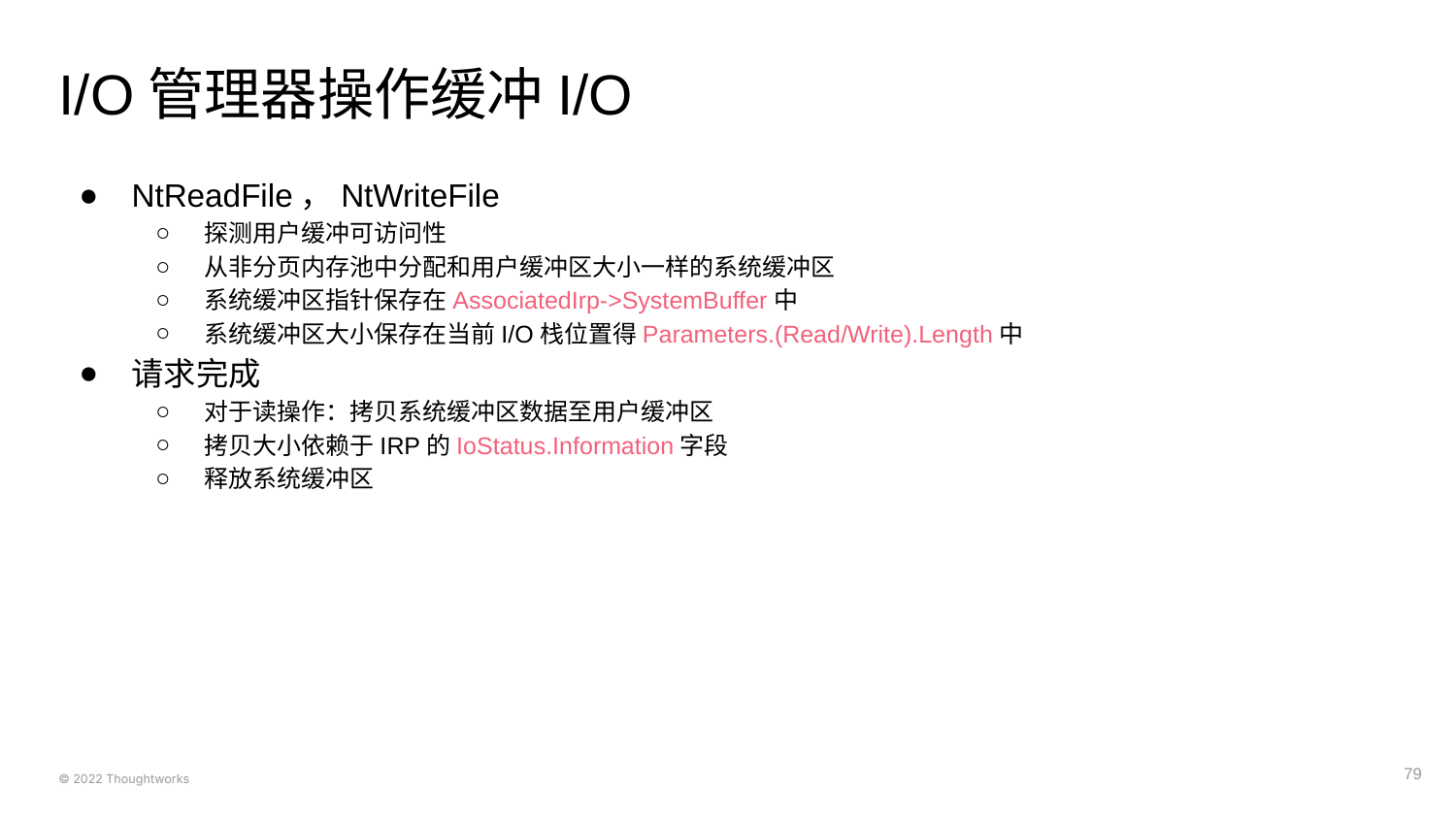

# I/O管理器操作缓冲I/O
NtReadFile，NtWriteFile
探测用户缓冲可访问性
从非分页内存池中分配和用户缓冲区大小一样的系统缓冲区
系统缓冲区指针保存在AssociatedIrp->SystemBuffer中
系统缓冲区大小保存在当前I/O栈位置得Parameters.(Read/Write).Length中
请求完成
对于读操作：拷贝系统缓冲区数据至用户缓冲区
拷贝大小依赖于IRP的IoStatus.Information字段
释放系统缓冲区

79